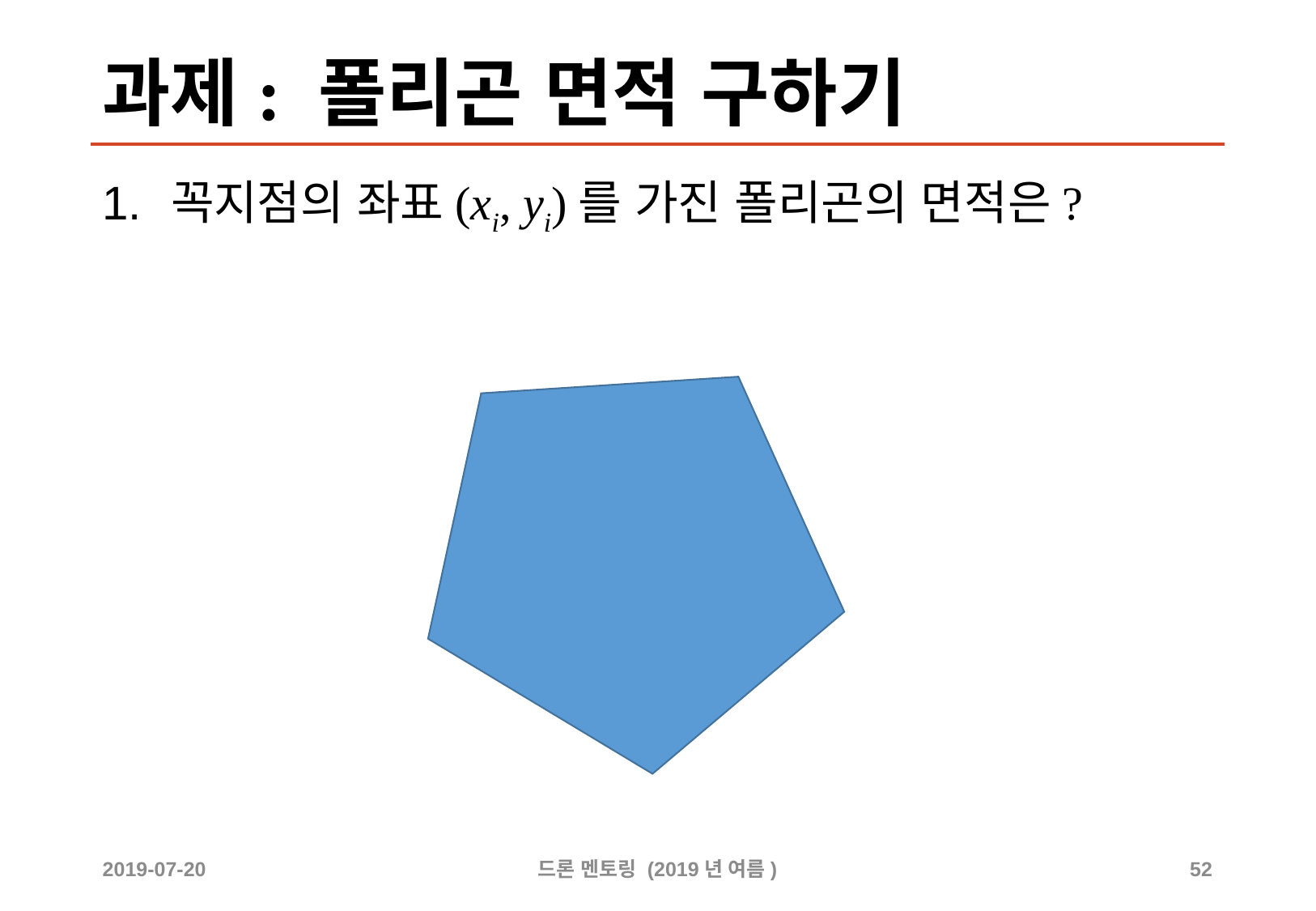

# 과제: 폴리곤 면적 구하기
꼭지점의 좌표(xi, yi)를 가진 폴리곤의 면적은?

2019-07-20
드론 멘토링 (2019년 여름)
52